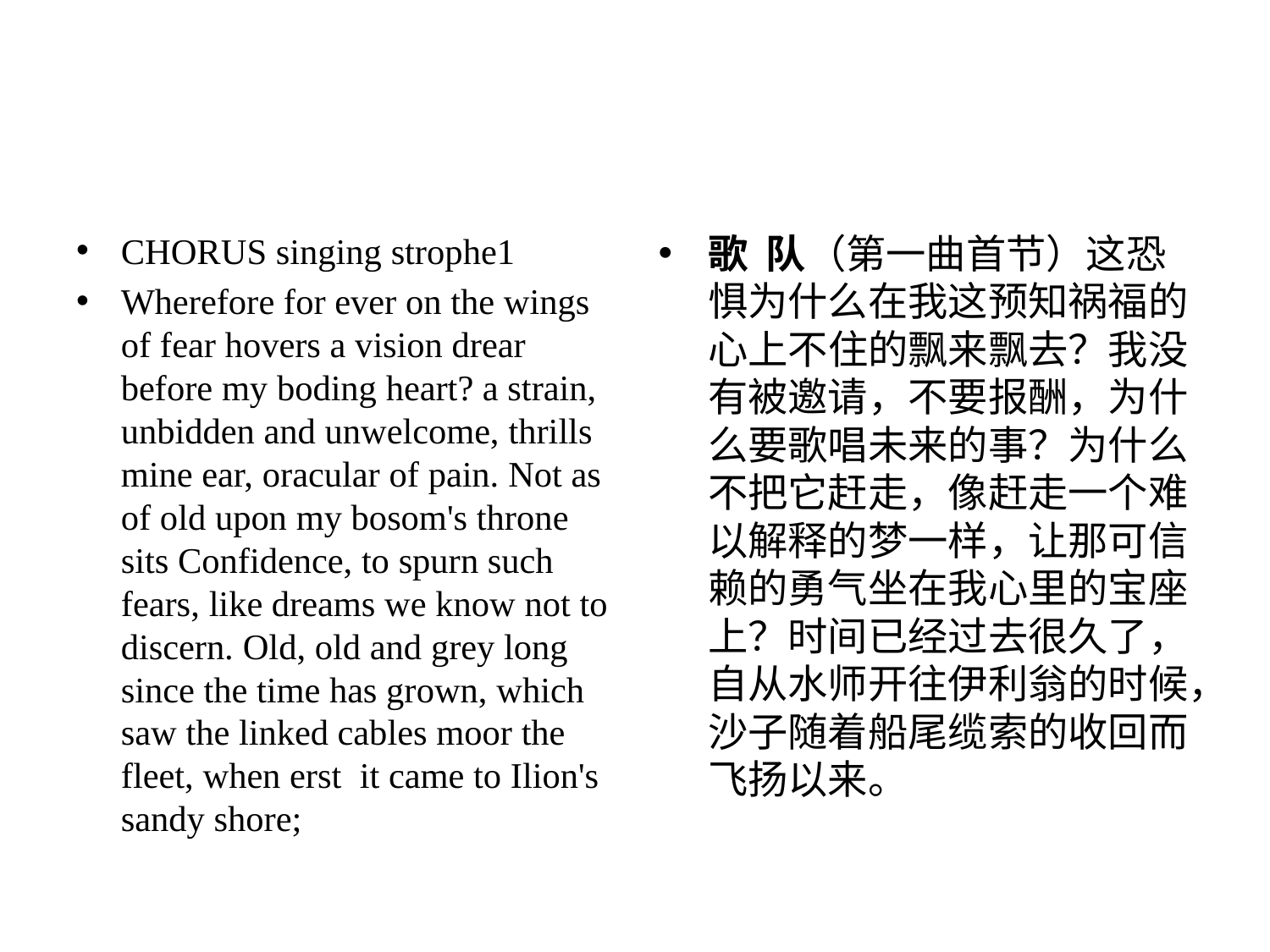

#
CHORUS singing strophe1
Wherefore for ever on the wings of fear hovers a vision drear before my boding heart? a strain, unbidden and unwelcome, thrills mine ear, oracular of pain. Not as of old upon my bosom's throne sits Confidence, to spurn such fears, like dreams we know not to discern. Old, old and grey long since the time has grown, which saw the linked cables moor the fleet, when erst  it came to Ilion's sandy shore;
歌  队（第一曲首节）这恐惧为什么在我这预知祸福的心上不住的飘来飘去？我没有被邀请，不要报酬，为什么要歌唱未来的事？为什么不把它赶走，像赶走一个难以解释的梦一样，让那可信赖的勇气坐在我心里的宝座上？时间已经过去很久了，自从水师开往伊利翁的时候，沙子随着船尾缆索的收回而飞扬以来。